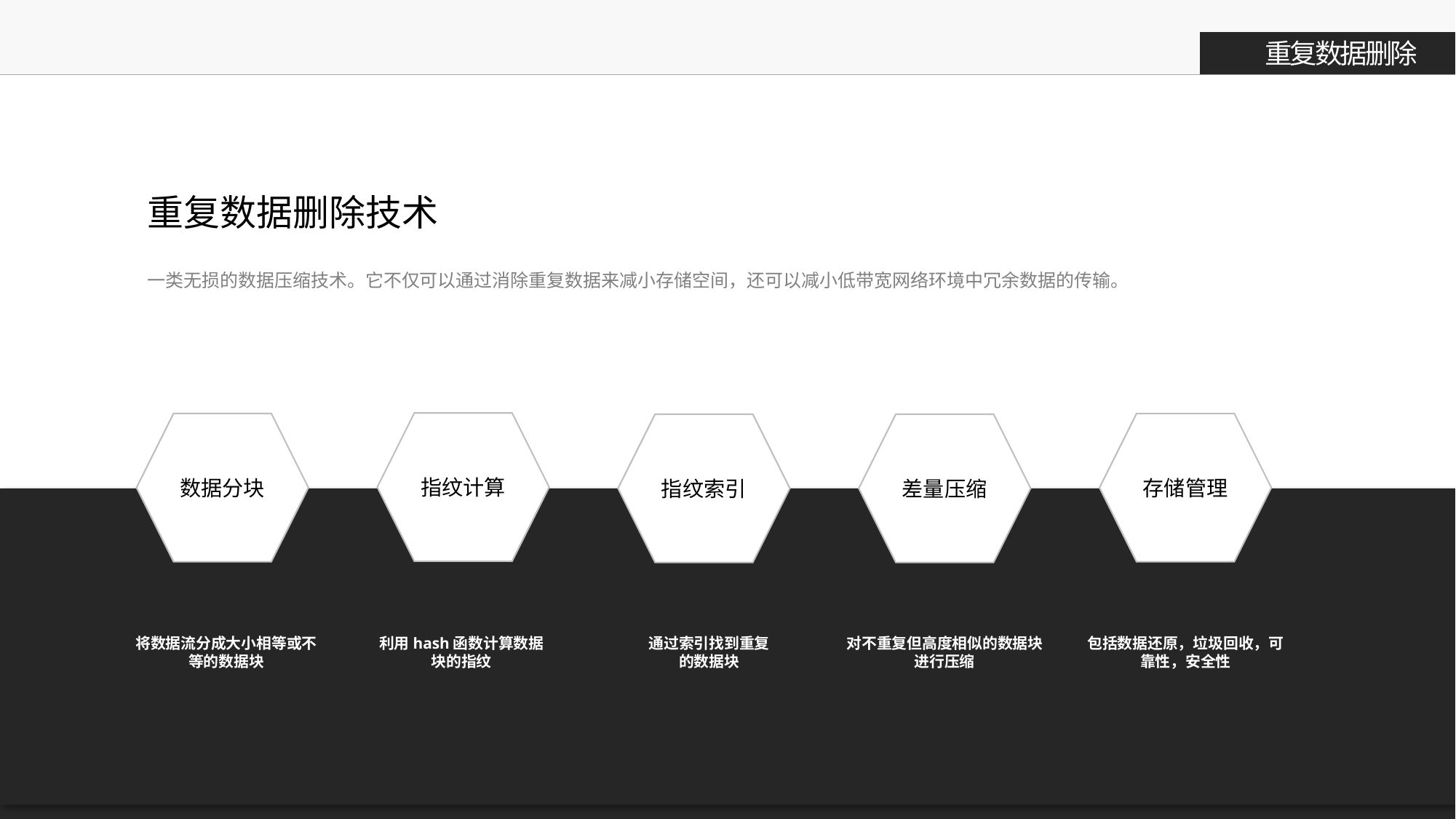

重复数据删除
重复数据删除技术
一类无损的数据压缩技术。它不仅可以通过消除重复数据来减小存储空间，还可以减小低带宽网络环境中冗余数据的传输。
指纹计算
数据分块
存储管理
指纹索引
差量压缩

将数据流分成大小相等或不等的数据块
利用hash函数计算数据块的指纹
通过索引找到重复的数据块
对不重复但高度相似的数据块进行压缩
包括数据还原，垃圾回收，可靠性，安全性